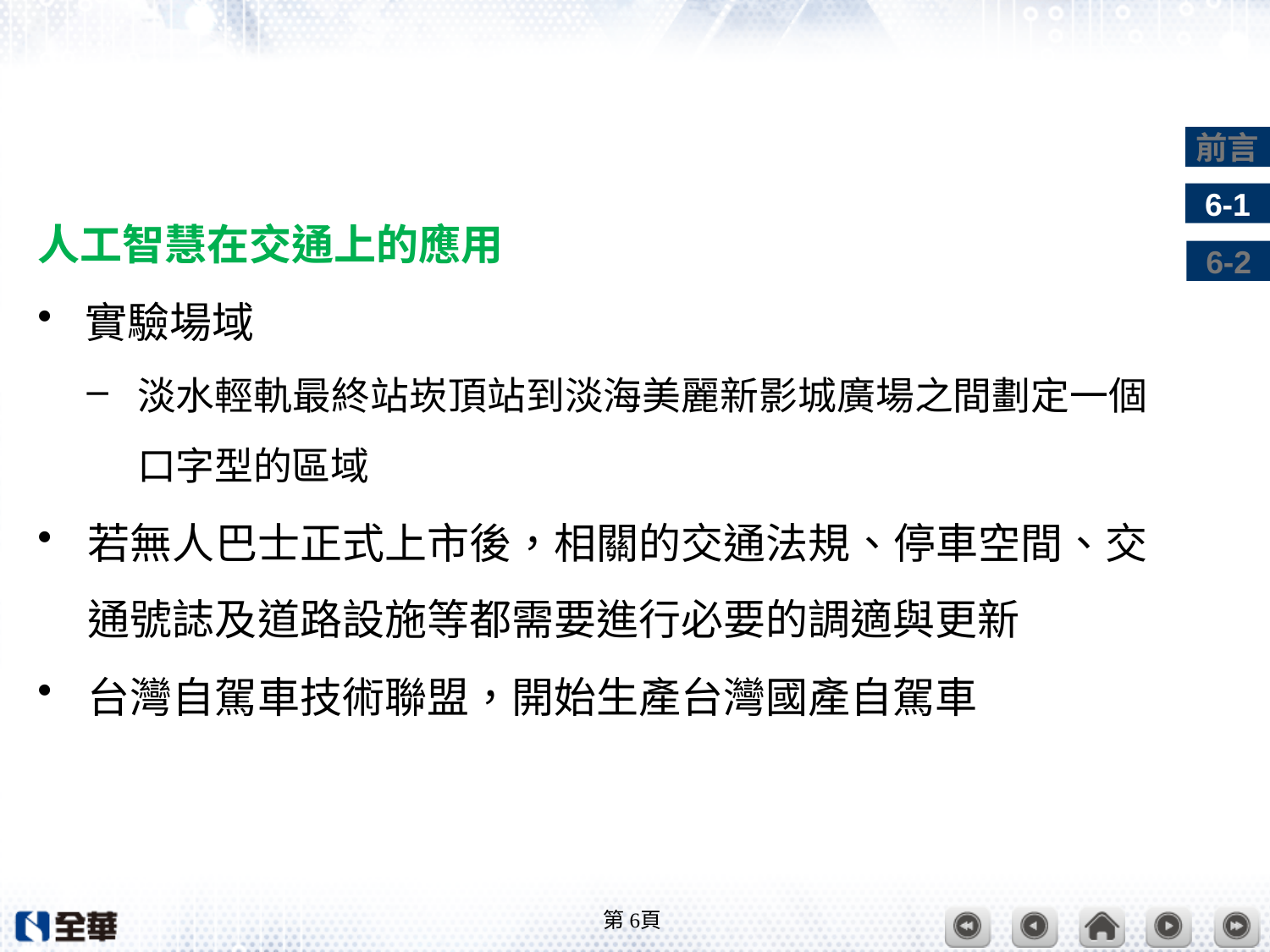

#
人工智慧在交通上的應用
實驗場域
淡水輕軌最終站崁頂站到淡海美麗新影城廣場之間劃定一個口字型的區域
若無人巴士正式上市後，相關的交通法規、停車空間、交通號誌及道路設施等都需要進行必要的調適與更新
台灣自駕車技術聯盟，開始生產台灣國產自駕車